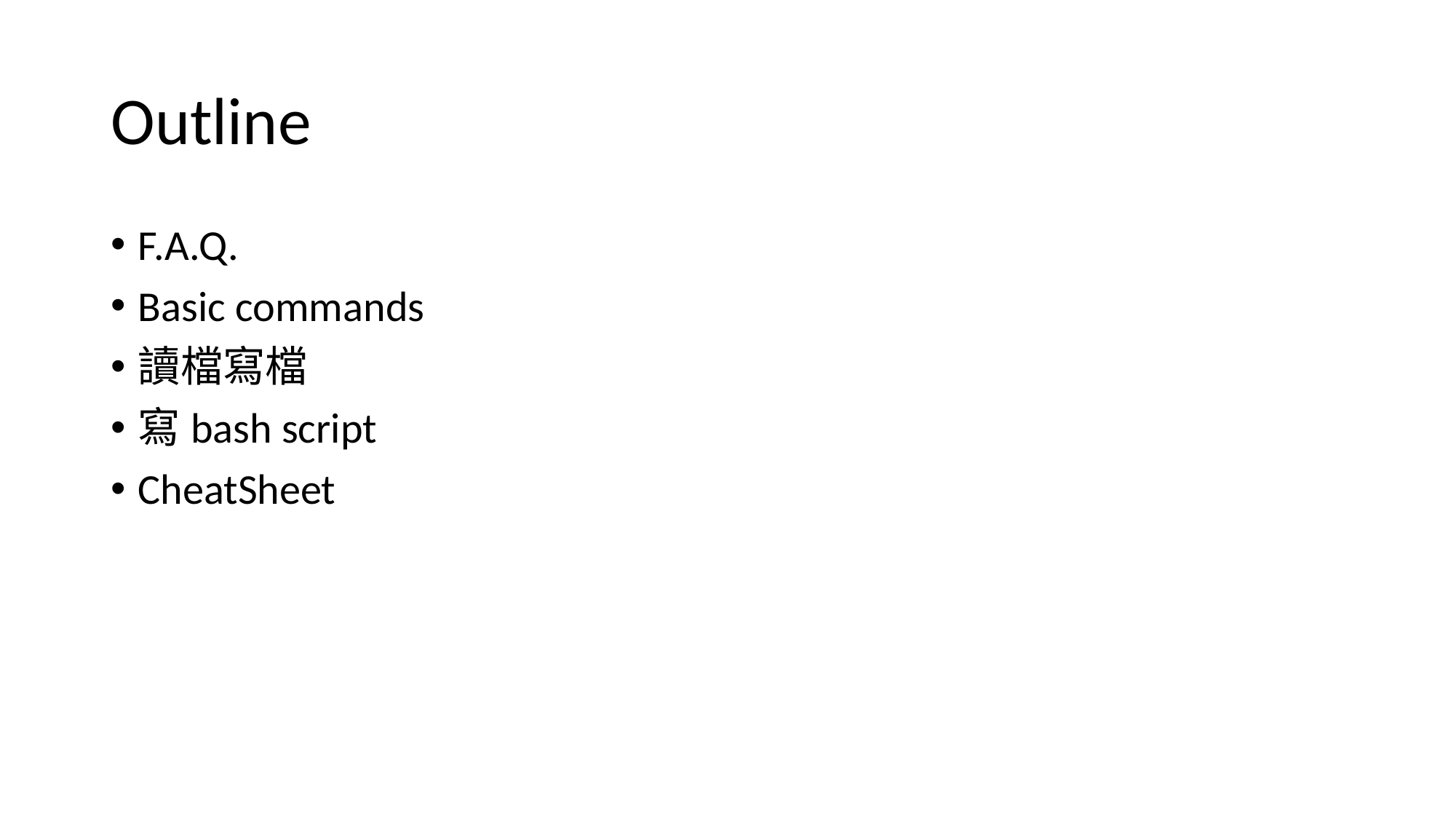

# Outline
F.A.Q.
Basic commands
讀檔寫檔
寫bash script
CheatSheet